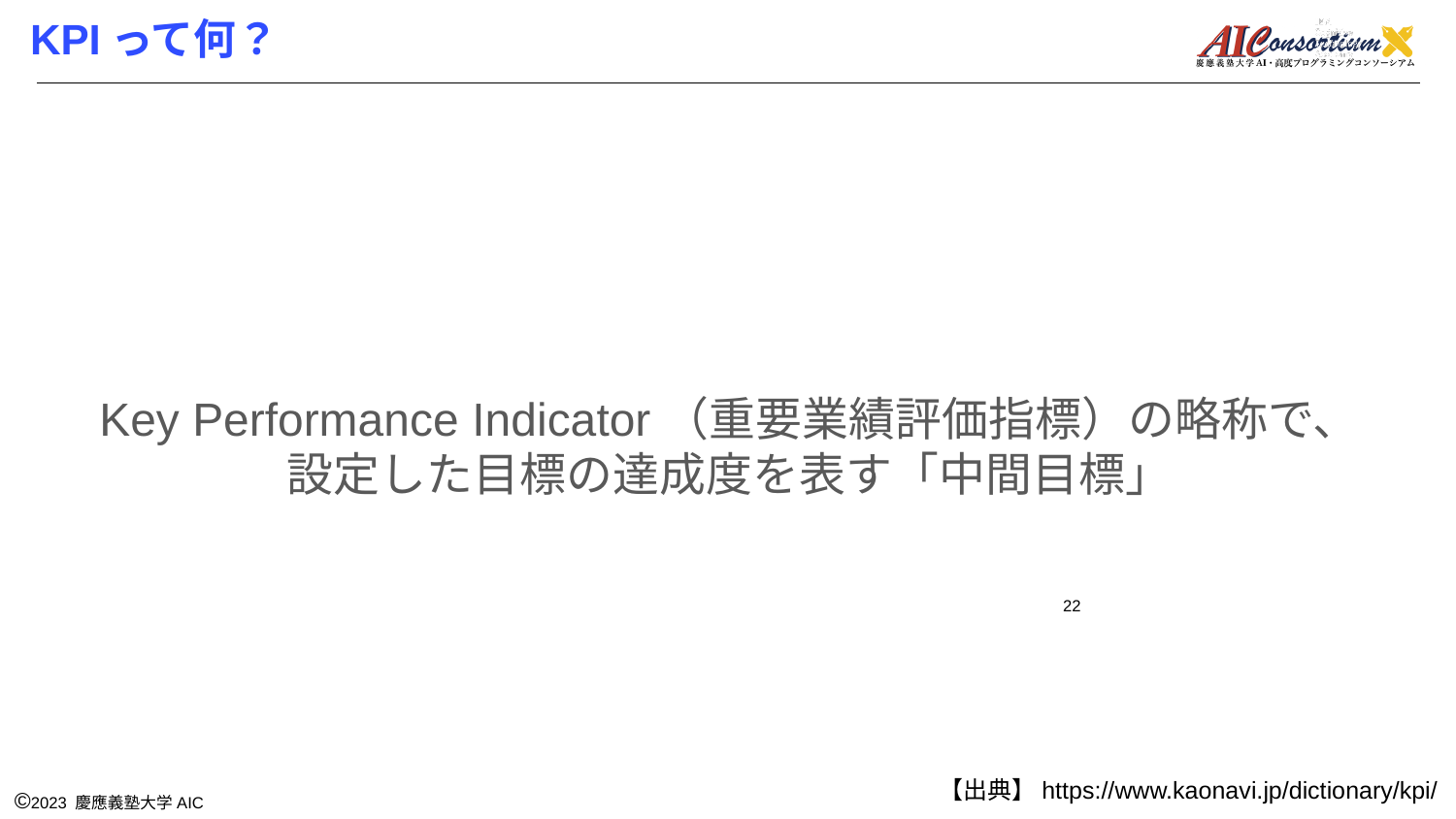

# KPIって何？
Key Performance Indicator（重要業績評価指標）の略称で、
設定した目標の達成度を表す「中間目標」
22
【出典】https://www.kaonavi.jp/dictionary/kpi/